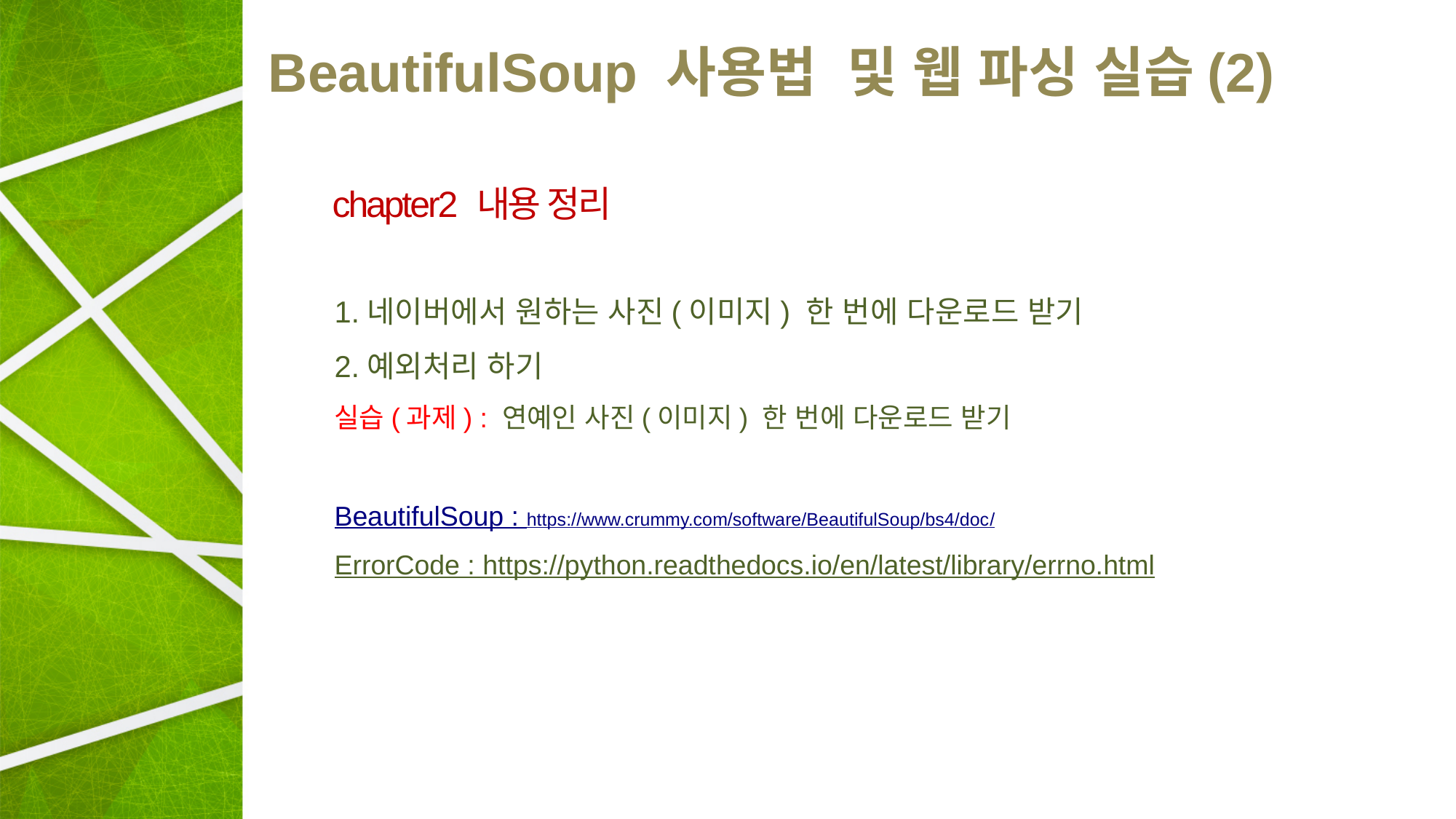

# BeautifulSoup 사용법  및 웹 파싱 실습(2)
chapter2 내용 정리
1.네이버에서 원하는 사진(이미지) 한 번에 다운로드 받기
2.예외처리 하기
실습(과제) : 연예인 사진(이미지) 한 번에 다운로드 받기

BeautifulSoup : https://www.crummy.com/software/BeautifulSoup/bs4/doc/
ErrorCode : https://python.readthedocs.io/en/latest/library/errno.html